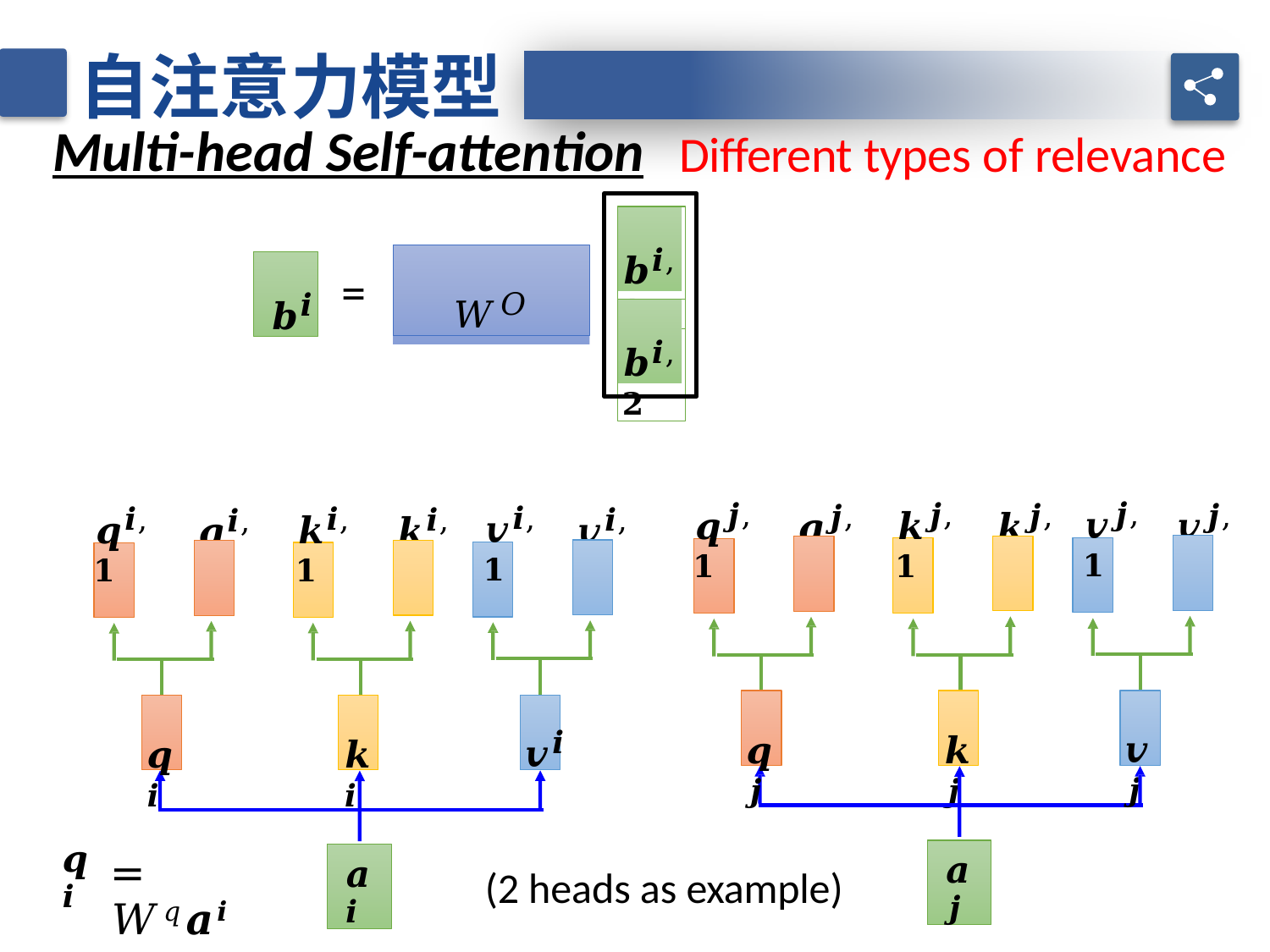

自注意力模型

Multi-head Self-attention
Different types of relevance

𝒃𝒊,𝟏

𝑊𝑂

𝒃𝒊
=

𝒃𝒊,𝟐
𝒗𝒋,𝟏
𝒌𝒋,𝟏
𝒒𝒋,𝟏
𝒗𝒋,𝟐
𝒌𝒋,𝟐
𝒒𝒋,𝟐
𝒗𝒊,𝟏
𝒌𝒊,𝟏
𝒒𝒊,𝟏
𝒗𝒊,𝟐
𝒌𝒊,𝟐
𝒒𝒊,𝟐

𝒗𝒋
𝒒𝒋
𝒌𝒋
𝒗𝒊
𝒒𝒊
𝒌𝒊

𝒒𝒊
= 𝑊𝑞𝒂𝒊
𝒂𝒋
𝒂𝒊
(2 heads as example)